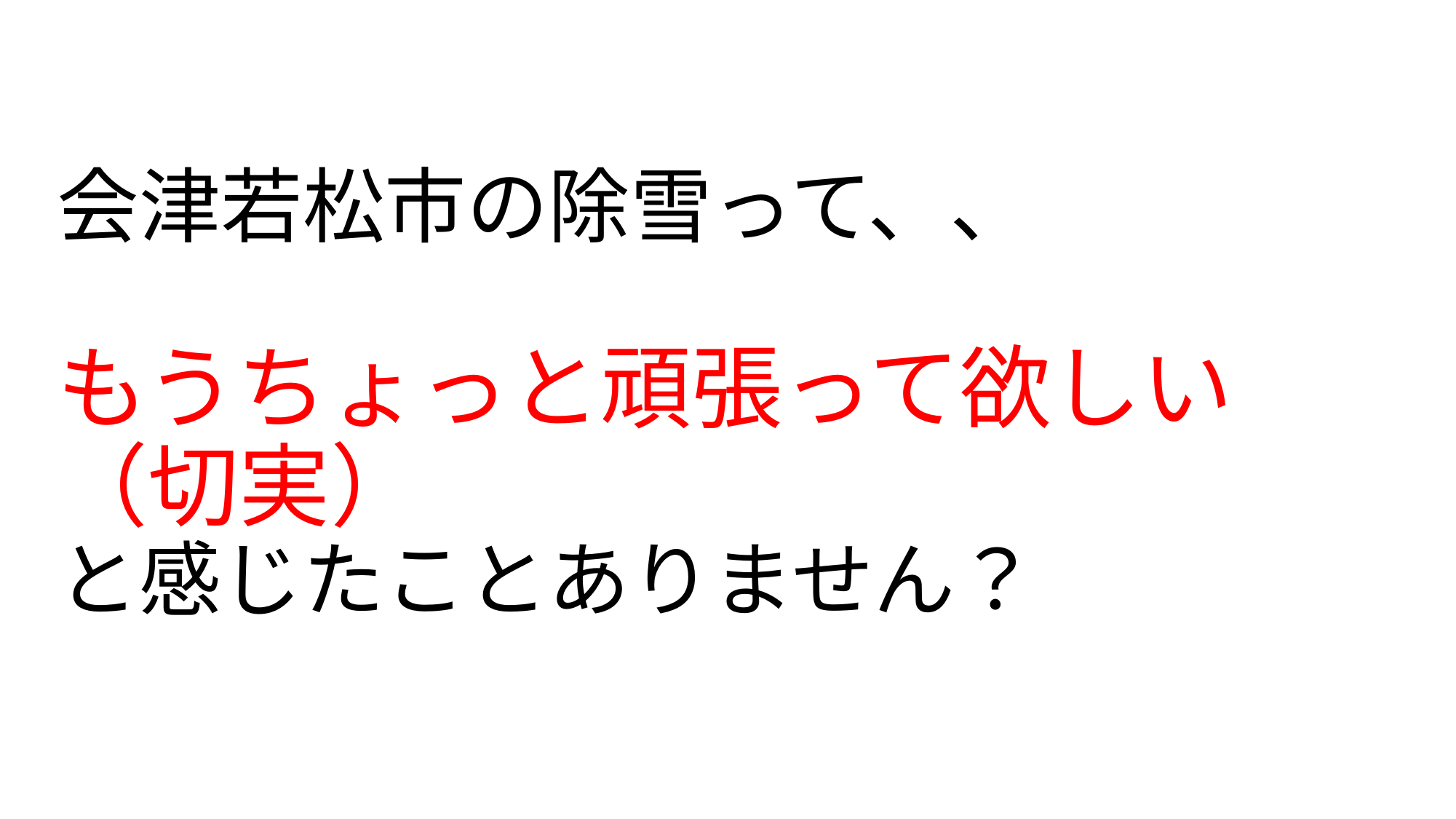

# 会津若松市の除雪って、、 もうちょっと頑張って欲しい（切実） と感じたことありません？